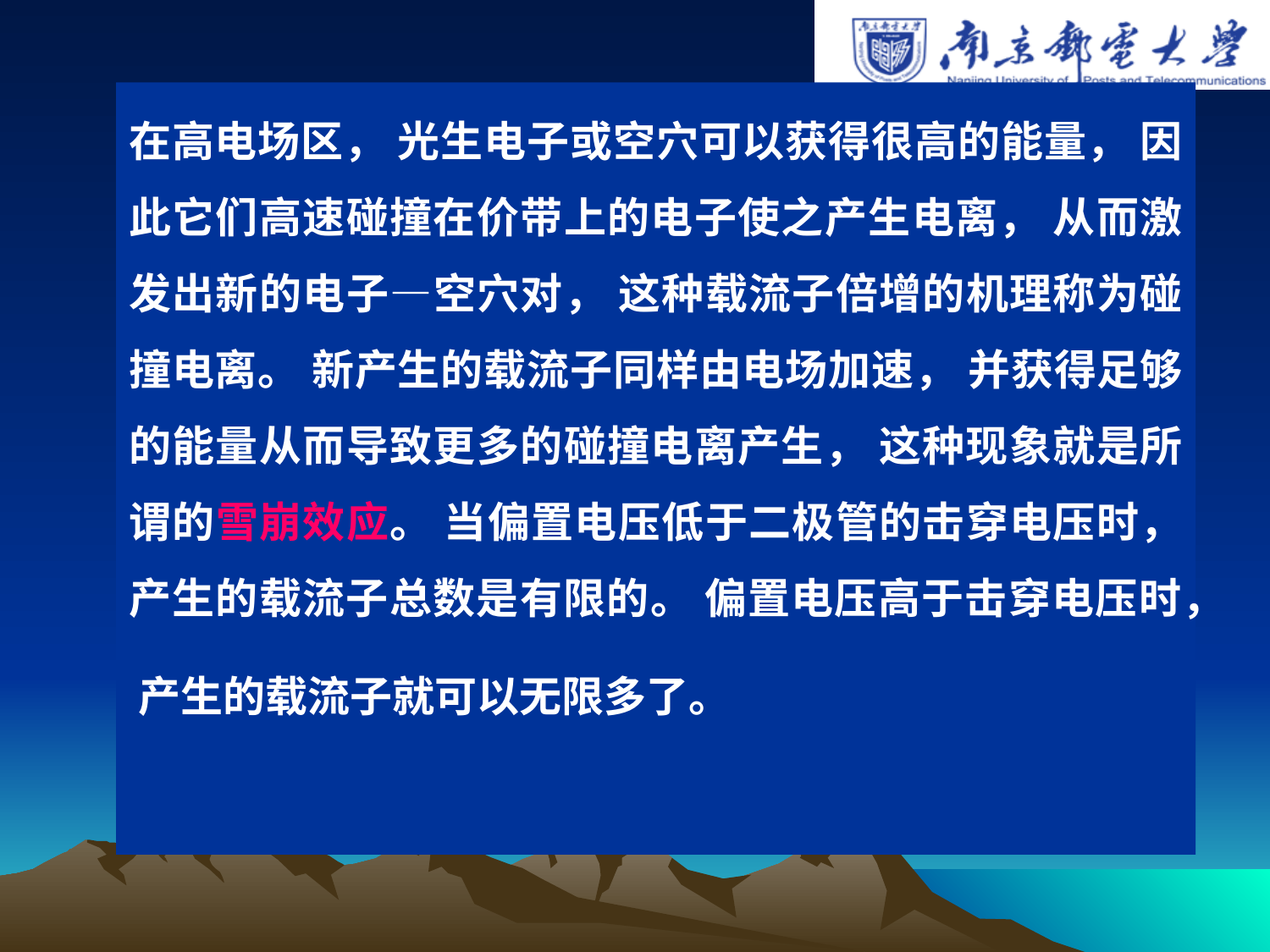

在高电场区， 光生电子或空穴可以获得很高的能量， 因此它们高速碰撞在价带上的电子使之产生电离， 从而激发出新的电子—空穴对， 这种载流子倍增的机理称为碰撞电离。 新产生的载流子同样由电场加速， 并获得足够的能量从而导致更多的碰撞电离产生， 这种现象就是所谓的雪崩效应。 当偏置电压低于二极管的击穿电压时， 产生的载流子总数是有限的。 偏置电压高于击穿电压时， 产生的载流子就可以无限多了。

8